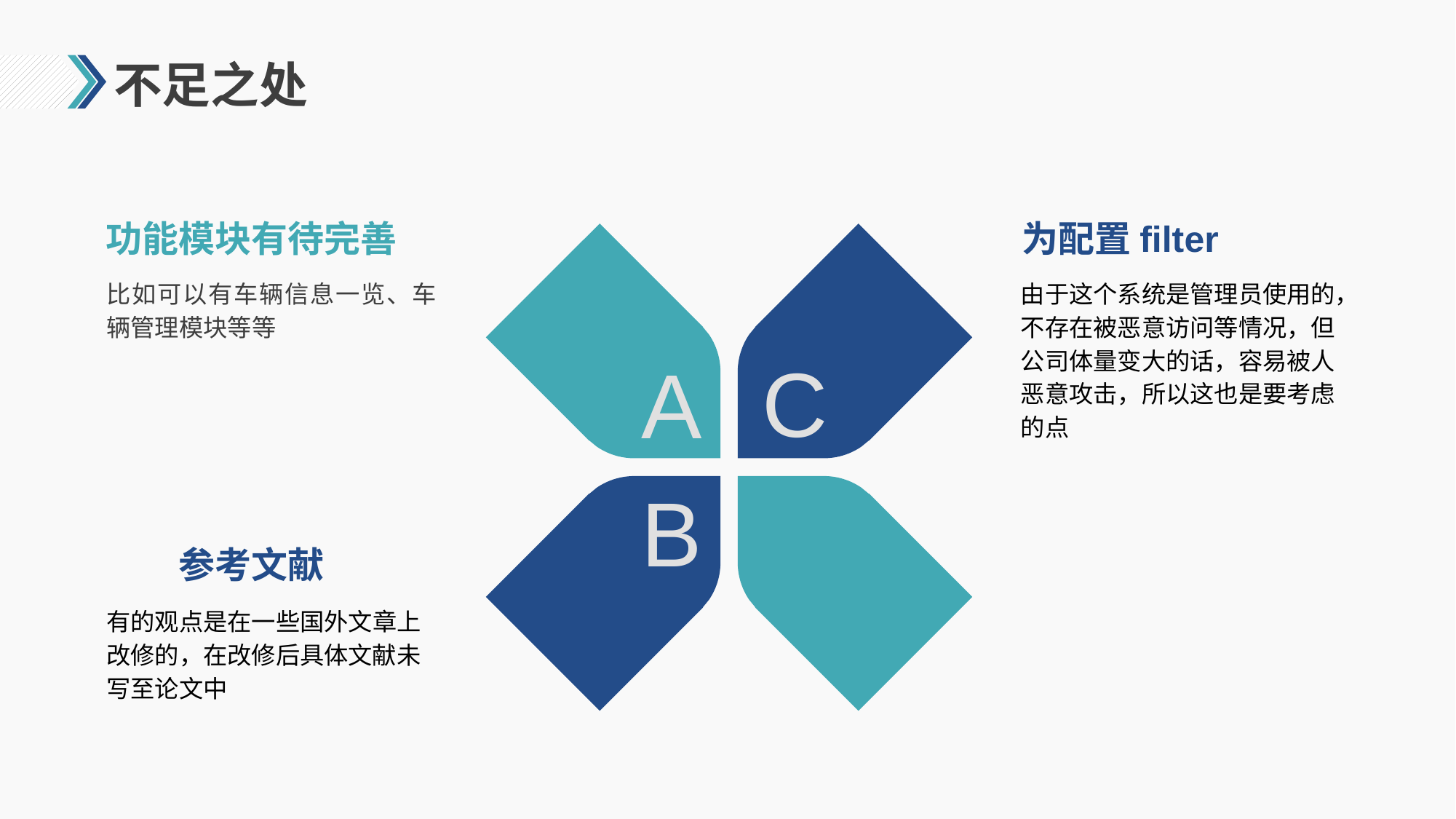

# 不足之处
功能模块有待完善
为配置filter

比如可以有车辆信息一览、车辆管理模块等等
由于这个系统是管理员使用的，不存在被恶意访问等情况，但公司体量变大的话，容易被人恶意攻击，所以这也是要考虑的点
C
A

B

参考文献
有的观点是在一些国外文章上改修的，在改修后具体文献未写至论文中